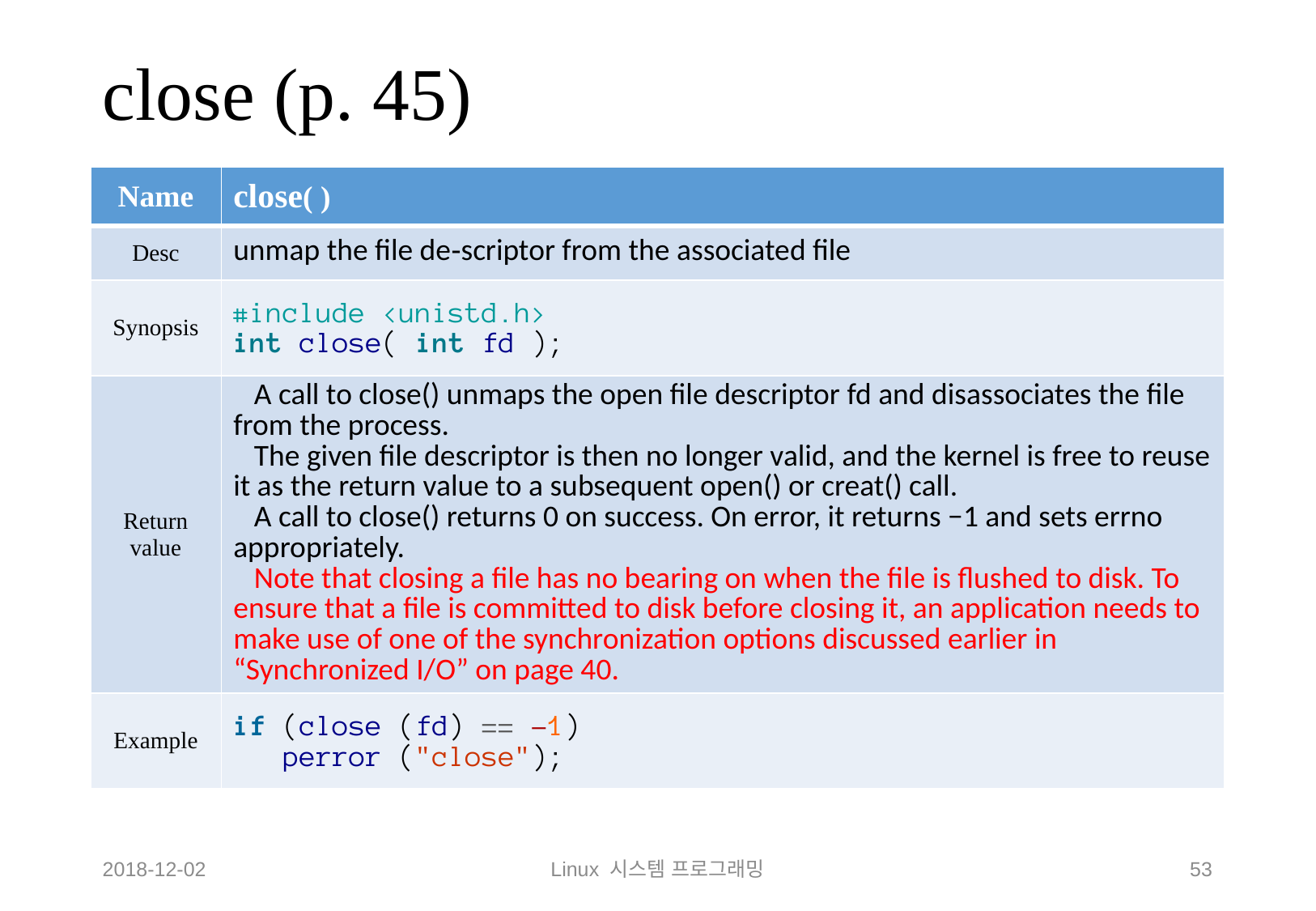

# close (p. 45)
| Name | close( ) |
| --- | --- |
| Desc | unmap the file de‐scriptor from the associated file |
| Synopsis | #include <unistd.h> int close( int fd ); |
| Return value | A call to close() unmaps the open file descriptor fd and disassociates the file from the process. The given file descriptor is then no longer valid, and the kernel is free to reuse it as the return value to a subsequent open() or creat() call. A call to close() returns 0 on success. On error, it returns −1 and sets errno appropriately. Note that closing a file has no bearing on when the file is flushed to disk. To ensure that a file is committed to disk before closing it, an application needs to make use of one of the synchronization options discussed earlier in “Synchronized I/O” on page 40. |
| Example | if (close (fd) == -1) perror ("close"); |
2018-12-02
Linux 시스템 프로그래밍
53